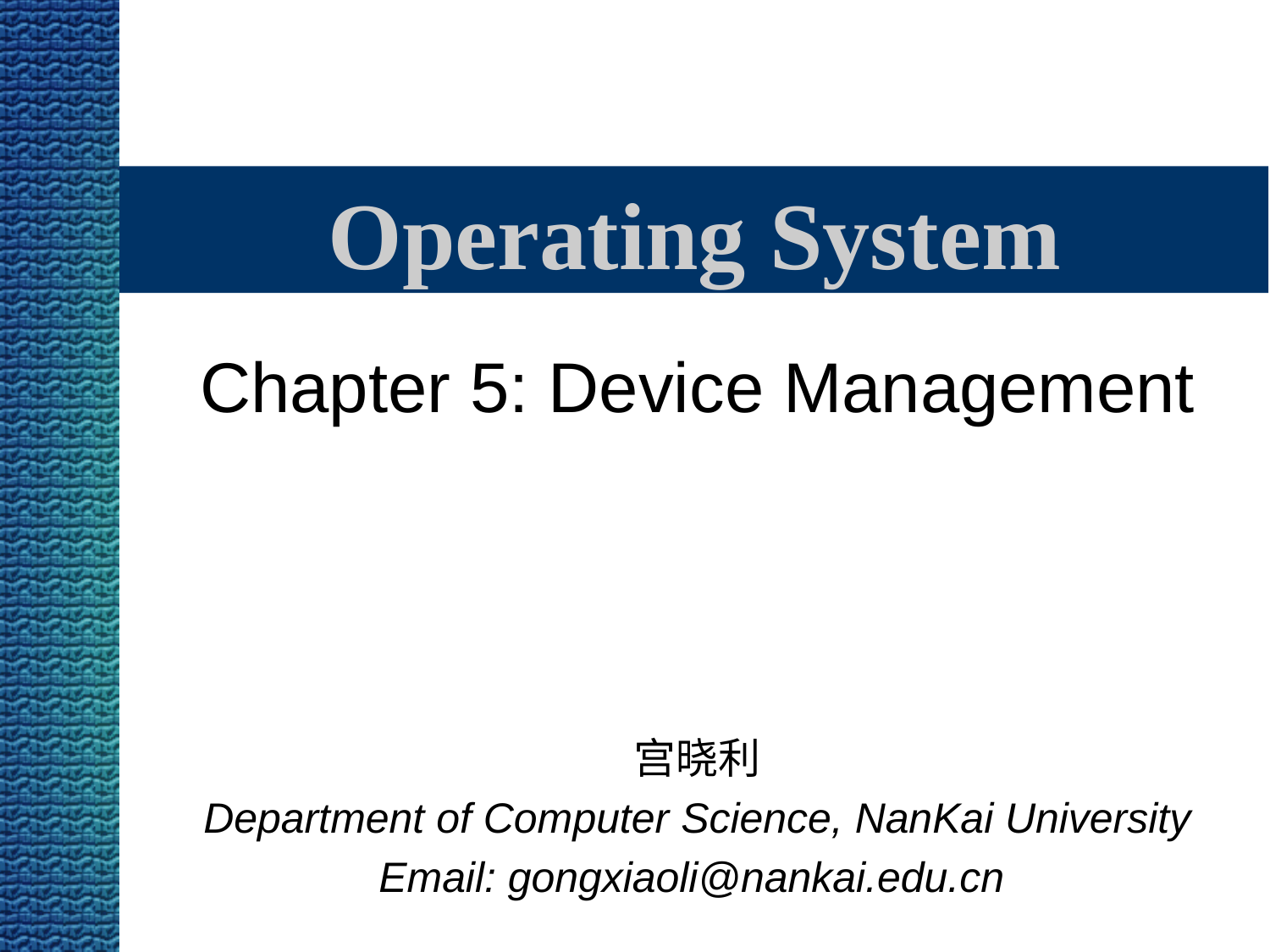

# Operating System
Chapter 5: Device Management

宫晓利
Department of Computer Science, NanKai University
Email: gongxiaoli@nankai.edu.cn